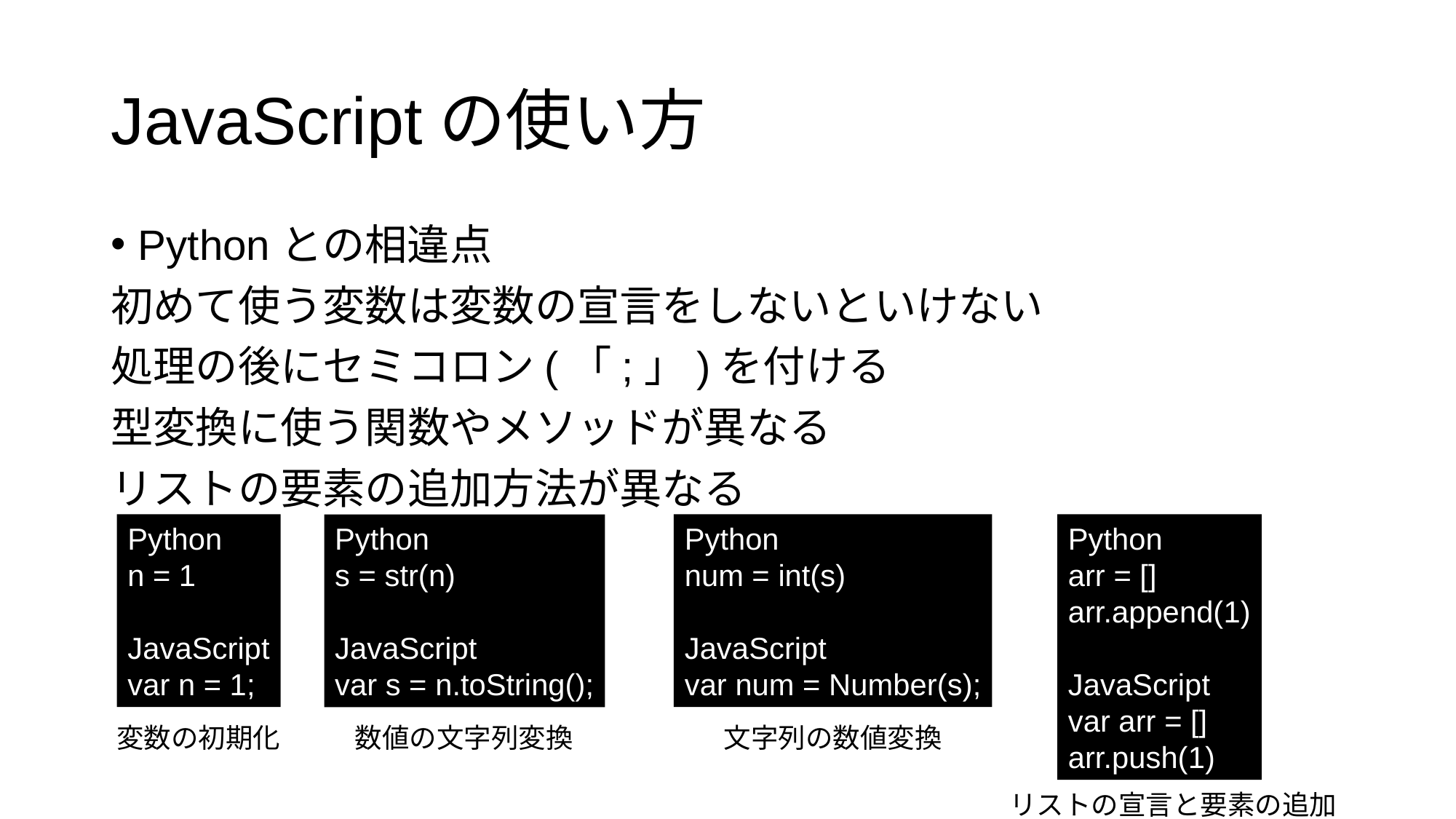

# JavaScriptの使い方
Pythonとの相違点
初めて使う変数は変数の宣言をしないといけない
処理の後にセミコロン(「;」)を付ける
型変換に使う関数やメソッドが異なる
リストの要素の追加方法が異なる

Python
n = 1

JavaScript
var n = 1;
Python
num = int(s)

JavaScript
var num = Number(s);
Python
arr = []
arr.append(1)

JavaScript
var arr = []
arr.push(1)
Python
s = str(n)

JavaScript
var s = n.toString();
変数の初期化
数値の文字列変換
文字列の数値変換
リストの宣言と要素の追加